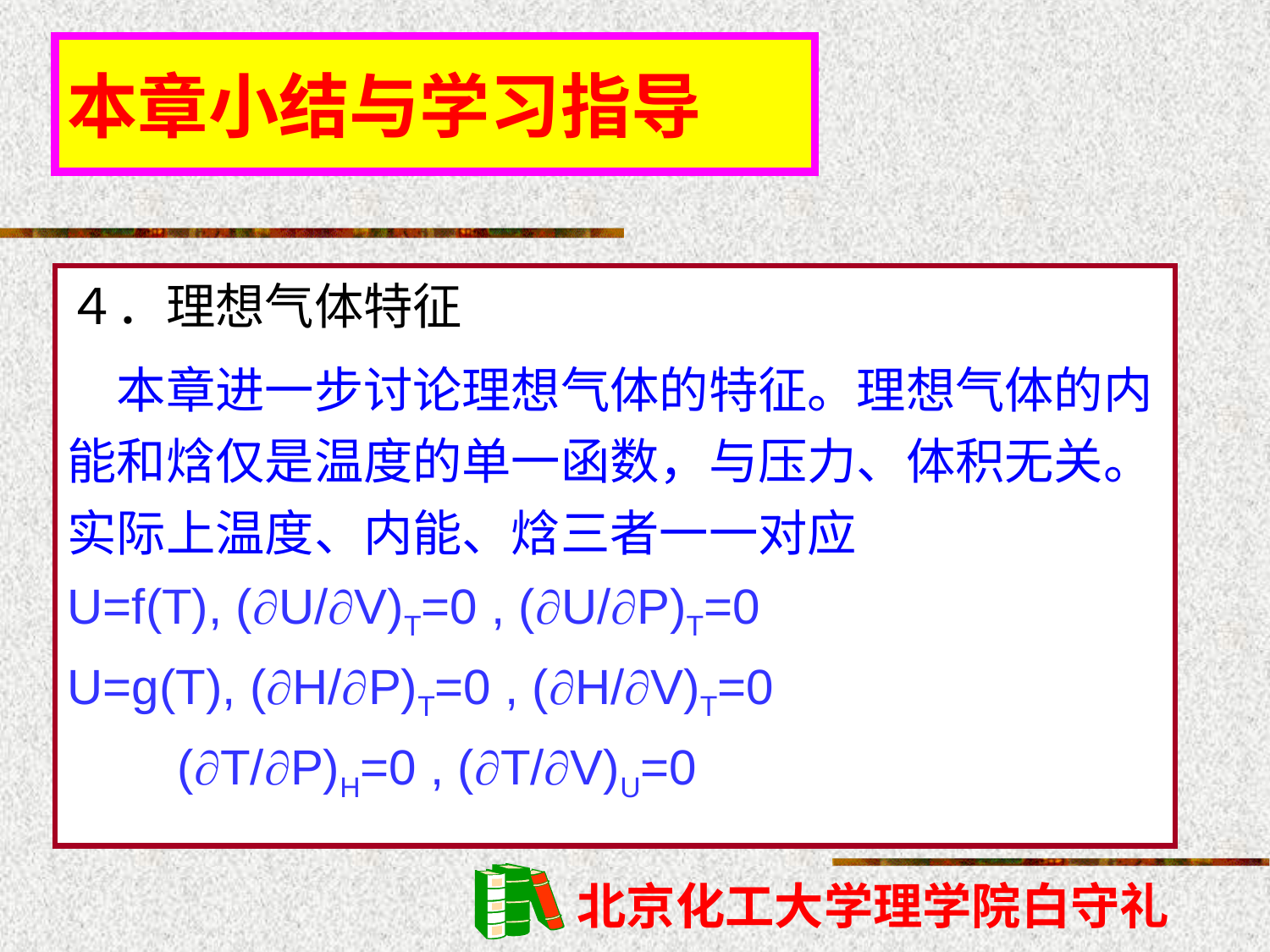

本章小结与学习指导
４．理想气体特征
　本章进一步讨论理想气体的特征。理想气体的内能和焓仅是温度的单一函数，与压力、体积无关。
实际上温度、内能、焓三者一一对应
U=f(T), (∂U/∂V)T=0 , (∂U/∂P)T=0
U=g(T), (∂H/∂P)T=0 , (∂H/∂V)T=0
        (∂T/∂P)H=0 , (∂T/∂V)U=0